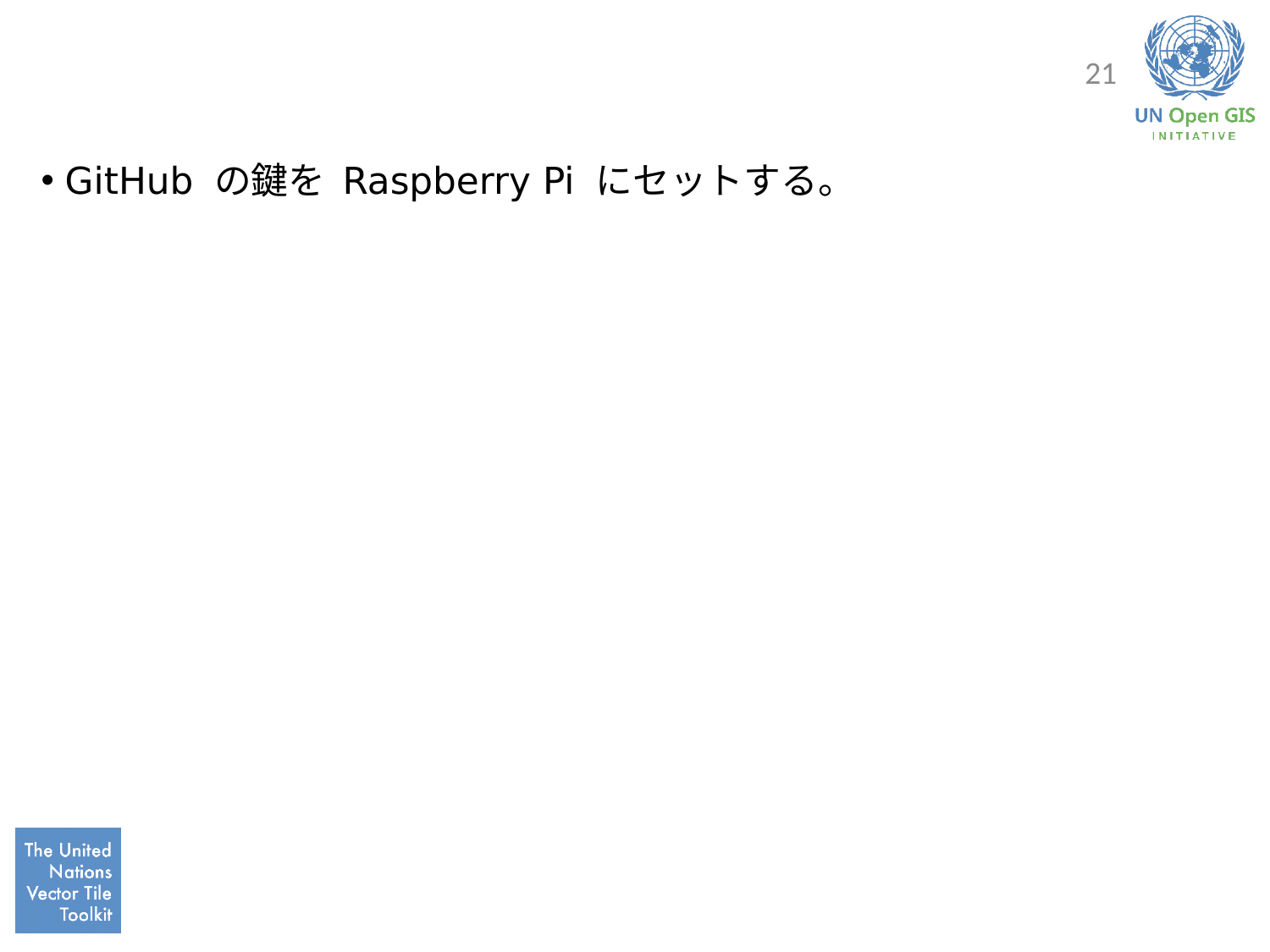

#
21
GitHub の鍵を Raspberry Pi にセットする。